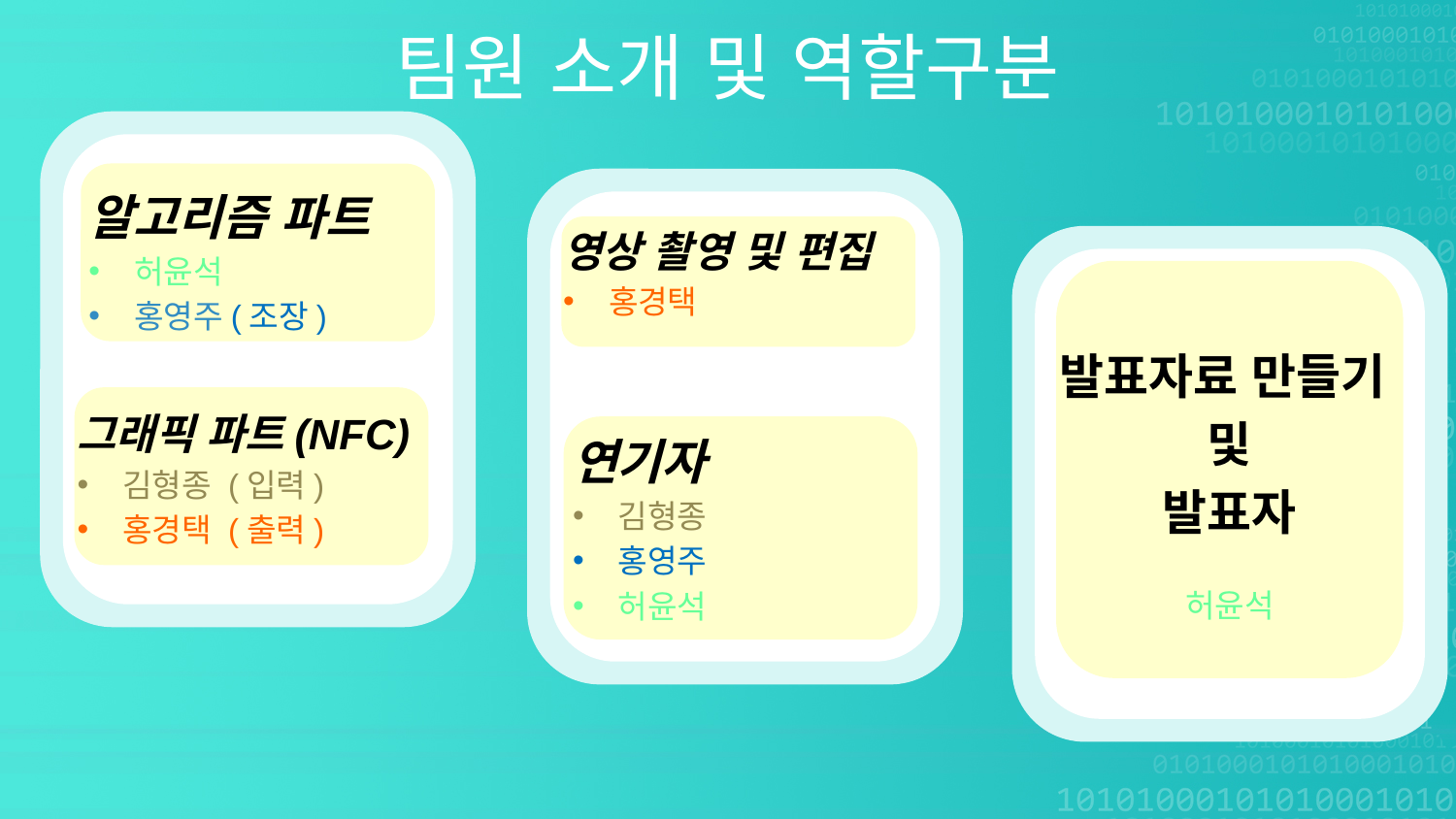

팀원 소개 및 역할구분

알고리즘 파트
허윤석
홍영주(조장)

영상 촬영 및 편집
홍경택

그래픽 파트(NFC)
김형종 (입력)
홍경택 (출력)

연기자
김형종
홍영주
허윤석
발표자료 만들기
및
발표자

허윤석